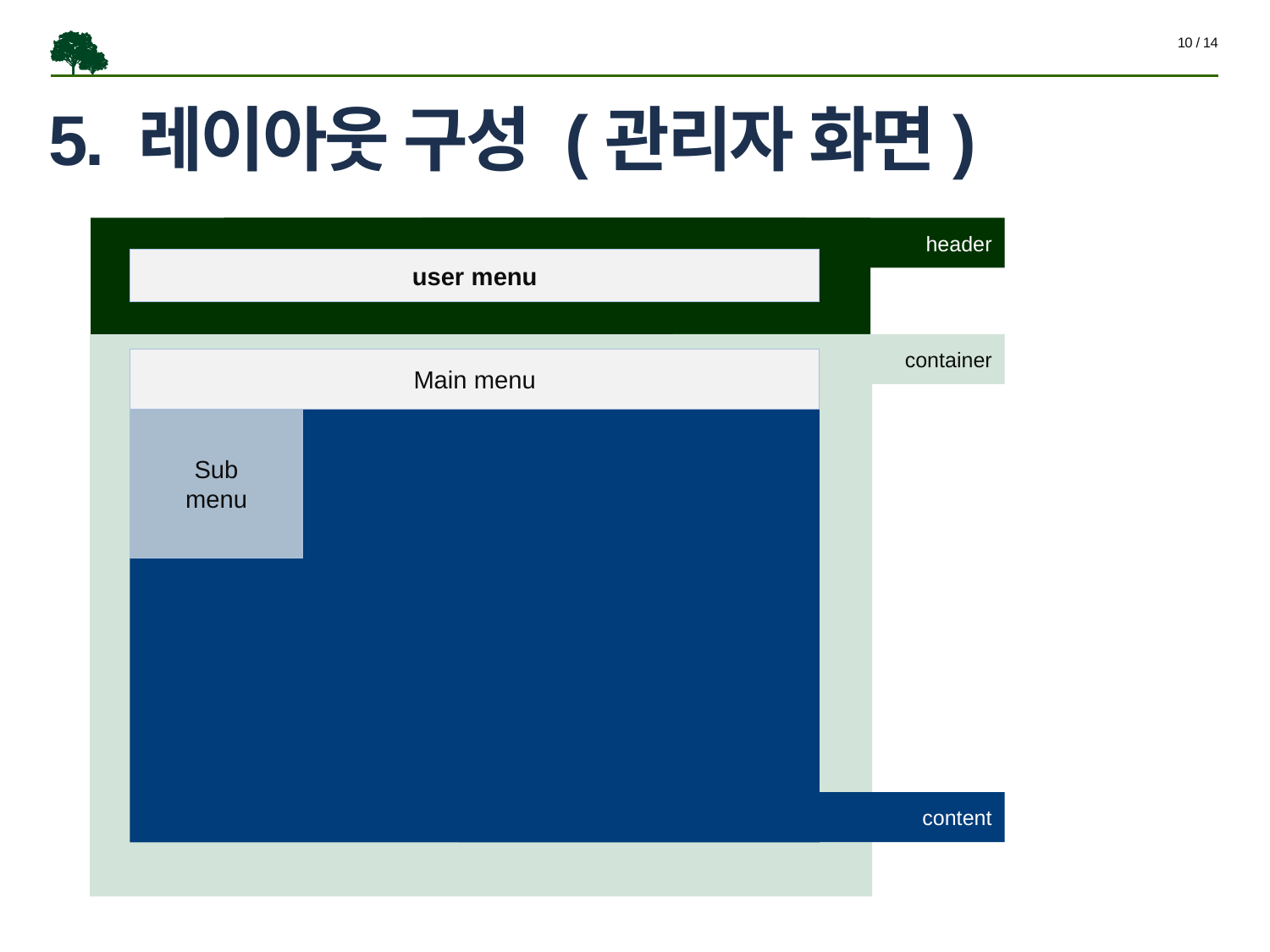

10 / 14
# 5. 레이아웃 구성 (관리자 화면)

header
header
user menu

container
container
Main menu

Sub
menu
content
content